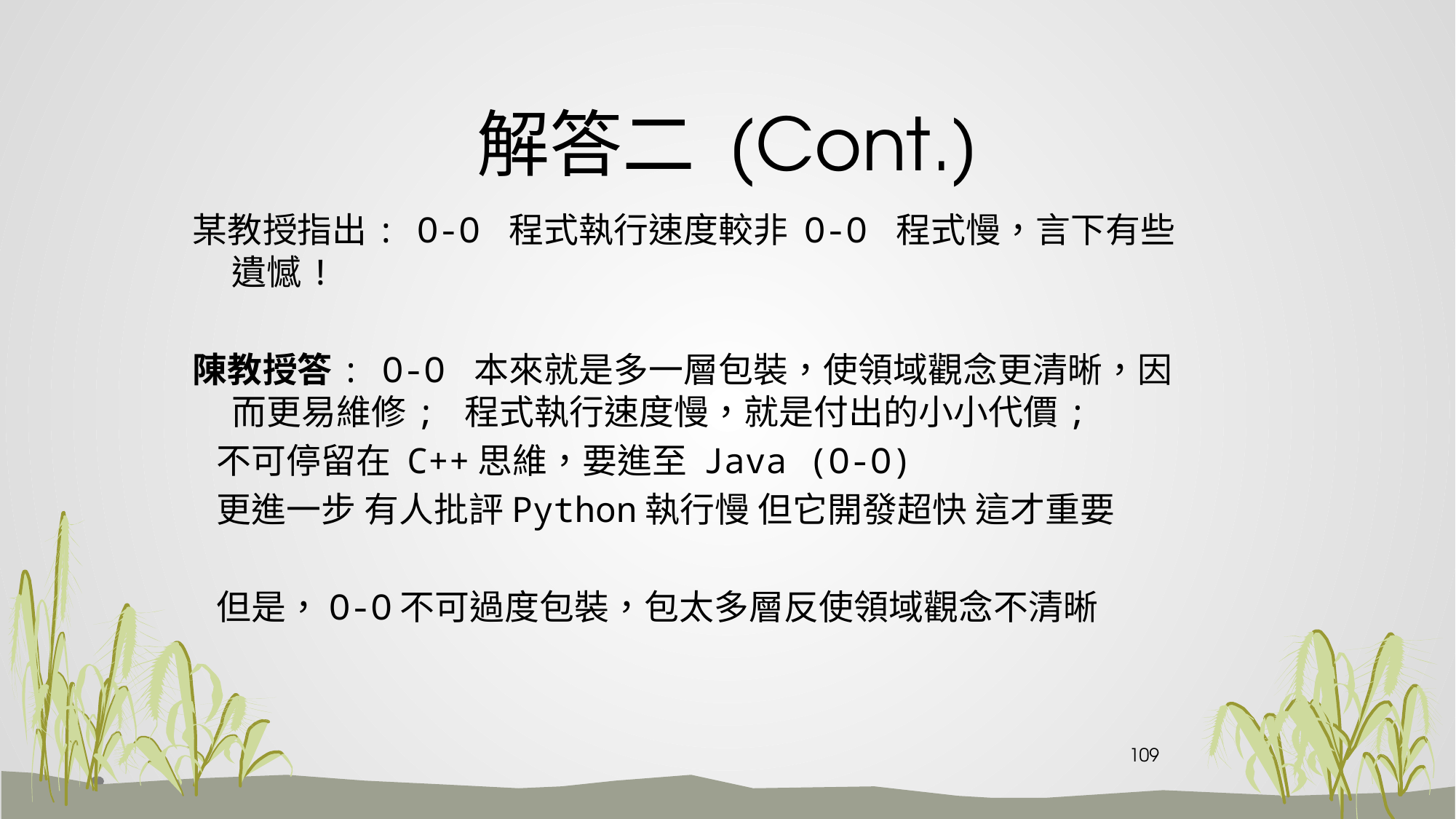

# 解答二 (Cont.)
某教授指出: O-O 程式執行速度較非 O-O 程式慢，言下有些遺憾!

陳教授答: O-O 本來就是多一層包裝，使領域觀念更清晰，因而更易維修; 程式執行速度慢，就是付出的小小代價;
  不可停留在 C++思維，要進至 Java (O-O)
  更進一步 有人批評Python執行慢 但它開發超快 這才重要

  但是，O-O不可過度包裝，包太多層反使領域觀念不清晰

109